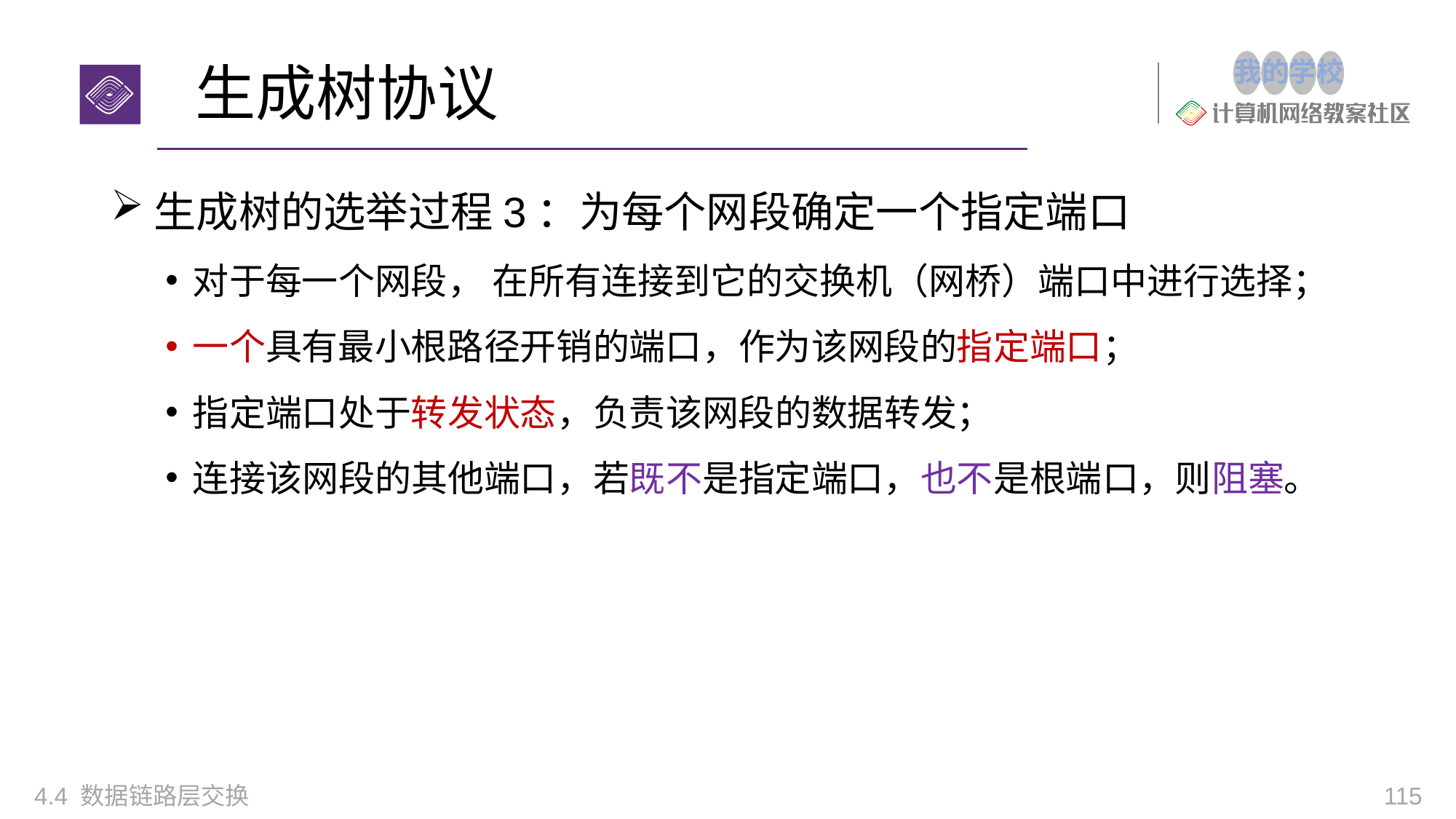

# 生成树协议
生成树的选举过程3：为每个网段确定一个指定端口
对于每一个网段， 在所有连接到它的交换机（网桥）端口中进行选择；
一个具有最小根路径开销的端口，作为该网段的指定端口；
指定端口处于转发状态，负责该网段的数据转发；
连接该网段的其他端口，若既不是指定端口，也不是根端口，则阻塞。

4.4 数据链路层交换
115